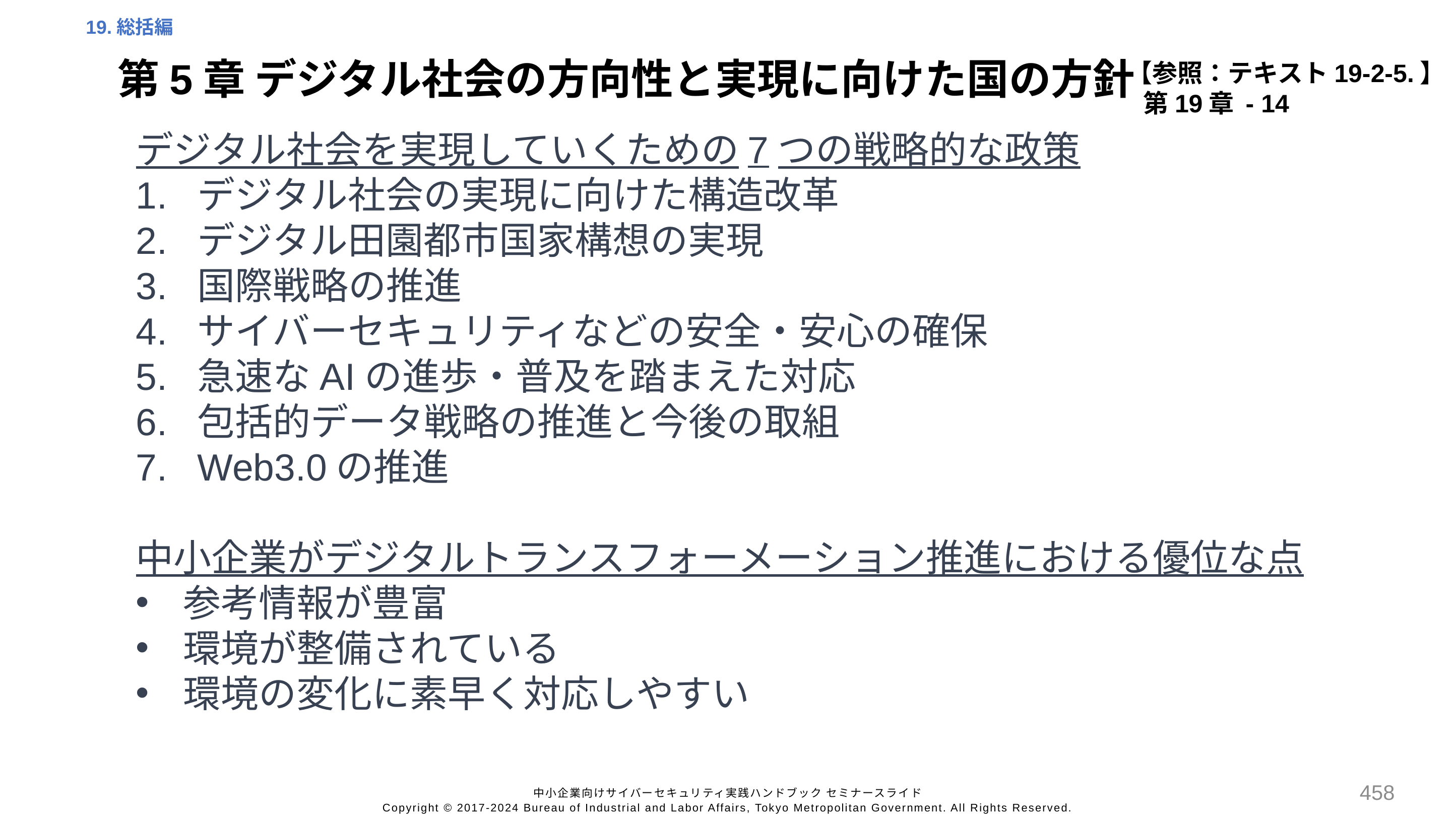

19.総括編
【参照：テキスト19-2-5.】
第19章 - 14
第5章 デジタル社会の方向性と実現に向けた国の方針
デジタル社会を実現していくための7つの戦略的な政策
デジタル社会の実現に向けた構造改革
デジタル田園都市国家構想の実現
国際戦略の推進
サイバーセキュリティなどの安全・安心の確保
急速なAIの進歩・普及を踏まえた対応
包括的データ戦略の推進と今後の取組
Web3.0の推進

中小企業がデジタルトランスフォーメーション推進における優位な点
参考情報が豊富
環境が整備されている
環境の変化に素早く対応しやすい
458